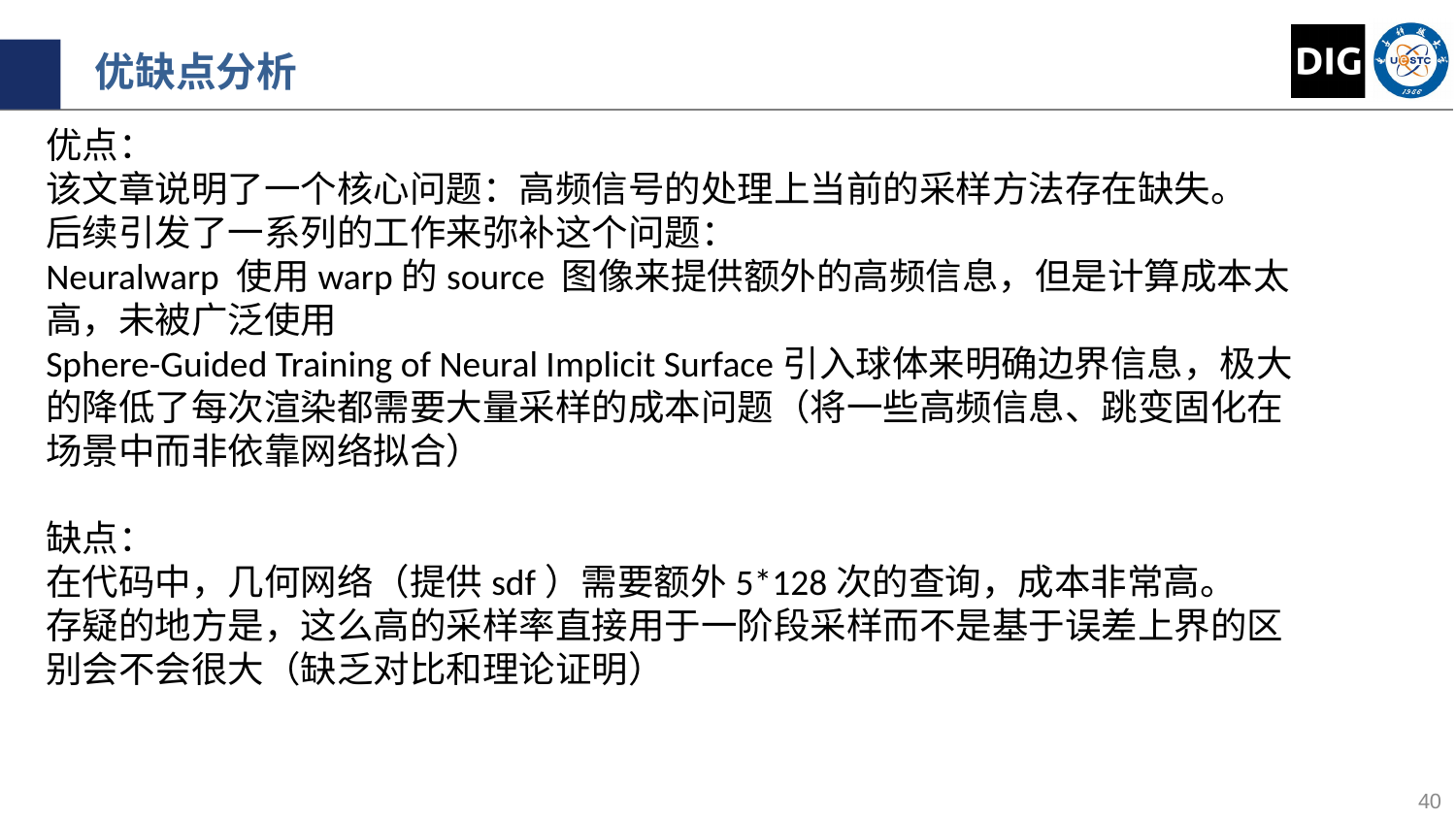

优缺点分析
优点：
该文章说明了一个核心问题：高频信号的处理上当前的采样方法存在缺失。
后续引发了一系列的工作来弥补这个问题：
Neuralwarp 使用warp的source 图像来提供额外的高频信息，但是计算成本太高，未被广泛使用
Sphere-Guided Training of Neural Implicit Surface引入球体来明确边界信息，极大的降低了每次渲染都需要大量采样的成本问题（将一些高频信息、跳变固化在场景中而非依靠网络拟合）

缺点：
在代码中，几何网络（提供sdf）需要额外5*128次的查询，成本非常高。
存疑的地方是，这么高的采样率直接用于一阶段采样而不是基于误差上界的区别会不会很大（缺乏对比和理论证明）
40